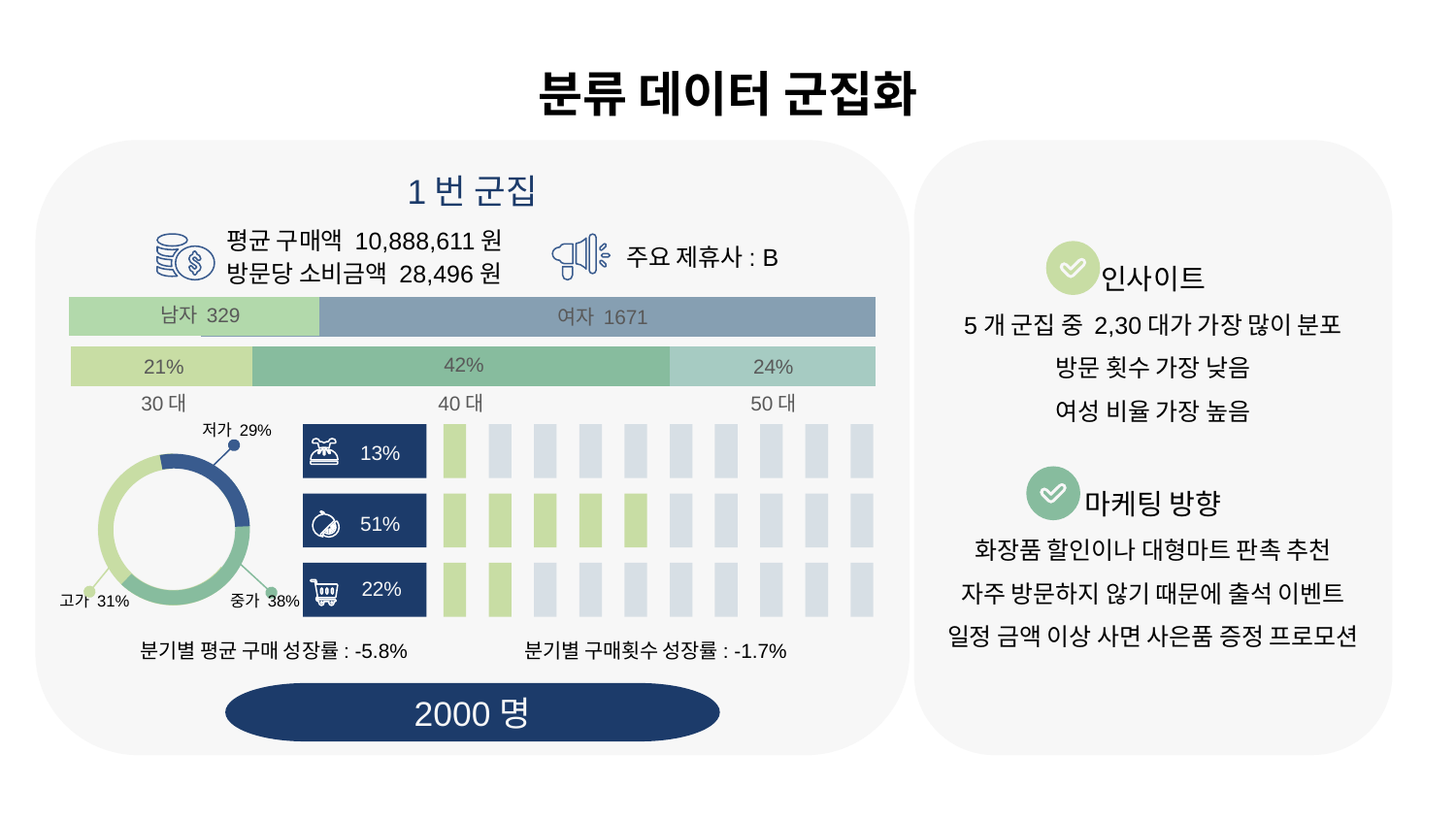

분류 데이터 군집화

1번 군집
평균 구매액 10,888,611원
주요 제휴사: B

방문당 소비금액 28,496원
인사이트
5개 군집 중 2,30대가 가장 많이 분포
방문 횟수 가장 낮음
여성 비율 가장 높음

마케팅 방향
화장품 할인이나 대형마트 판촉 추천
자주 방문하지 않기 때문에 출석 이벤트
일정 금액 이상 사면 사은품 증정 프로모션

남자 329
여자 1671

21%
24%
42%

50대
30대
40대
저가 29%

고가 31%
중가 38%

13%

51%

22%

분기별 평균 구매 성장률: -5.8%
분기별 구매횟수 성장률: -1.7%
2000명